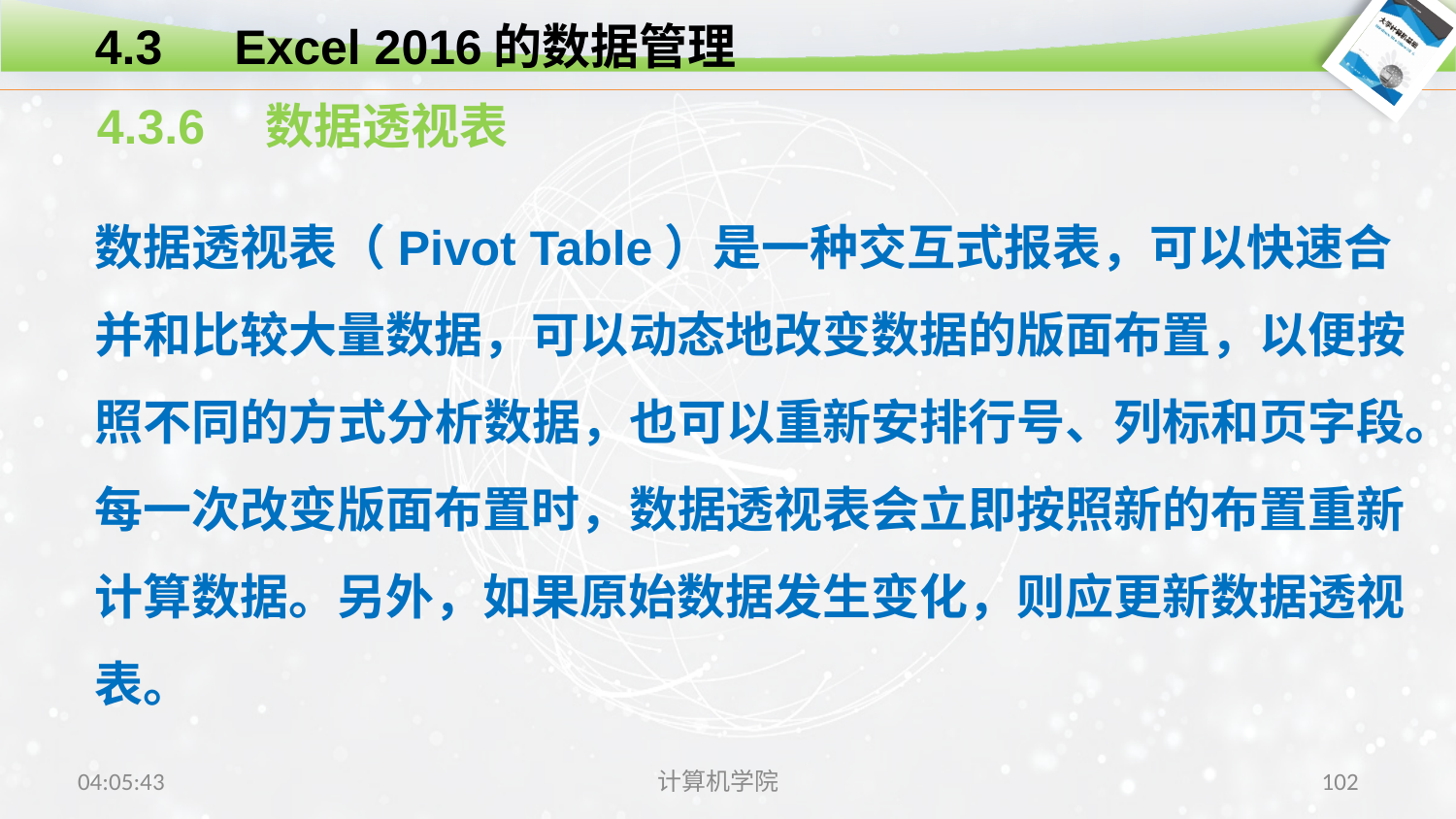

4.3　Excel 2016的数据管理
4.3.6　数据透视表

数据透视表（Pivot Table）是一种交互式报表，可以快速合并和比较大量数据，可以动态地改变数据的版面布置，以便按照不同的方式分析数据，也可以重新安排行号、列标和页字段。每一次改变版面布置时，数据透视表会立即按照新的布置重新计算数据。另外，如果原始数据发生变化，则应更新数据透视表。